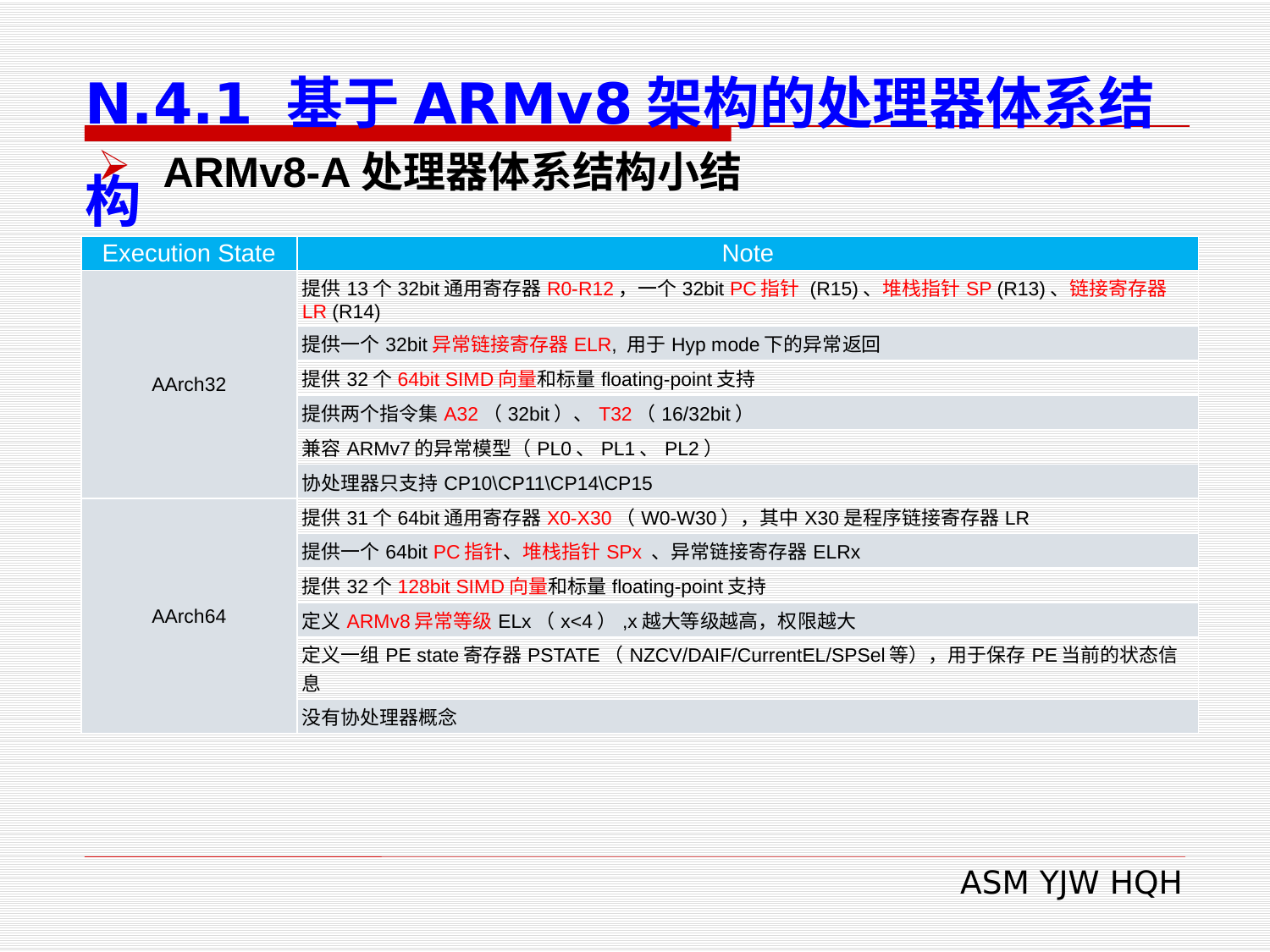

# N.4.1 基于ARMv8架构的处理器体系结构
ARMv8-A处理器体系结构小结
| Execution State | Note |
| --- | --- |
| AArch32 | 提供13个32bit通用寄存器R0-R12，一个32bit PC指针 (R15)、堆栈指针SP (R13)、链接寄存器LR (R14) |
|  | 提供一个32bit异常链接寄存器ELR, 用于Hyp mode下的异常返回 |
|  | 提供32个64bit SIMD向量和标量floating-point支持 |
|  | 提供两个指令集A32（32bit）、T32（16/32bit） |
|  | 兼容ARMv7的异常模型（PL0、PL1、PL2） |
|  | 协处理器只支持CP10\CP11\CP14\CP15 |
| AArch64 | 提供31个64bit通用寄存器X0-X30（W0-W30），其中X30是程序链接寄存器LR |
|  | 提供一个64bit PC指针、堆栈指针SPx 、异常链接寄存器ELRx |
|  | 提供32个128bit SIMD向量和标量floating-point支持 |
|  | 定义ARMv8异常等级ELx（x<4）,x越大等级越高，权限越大 |
|  | 定义一组PE state寄存器PSTATE（NZCV/DAIF/CurrentEL/SPSel等），用于保存PE当前的状态信息 |
|  | 没有协处理器概念 |